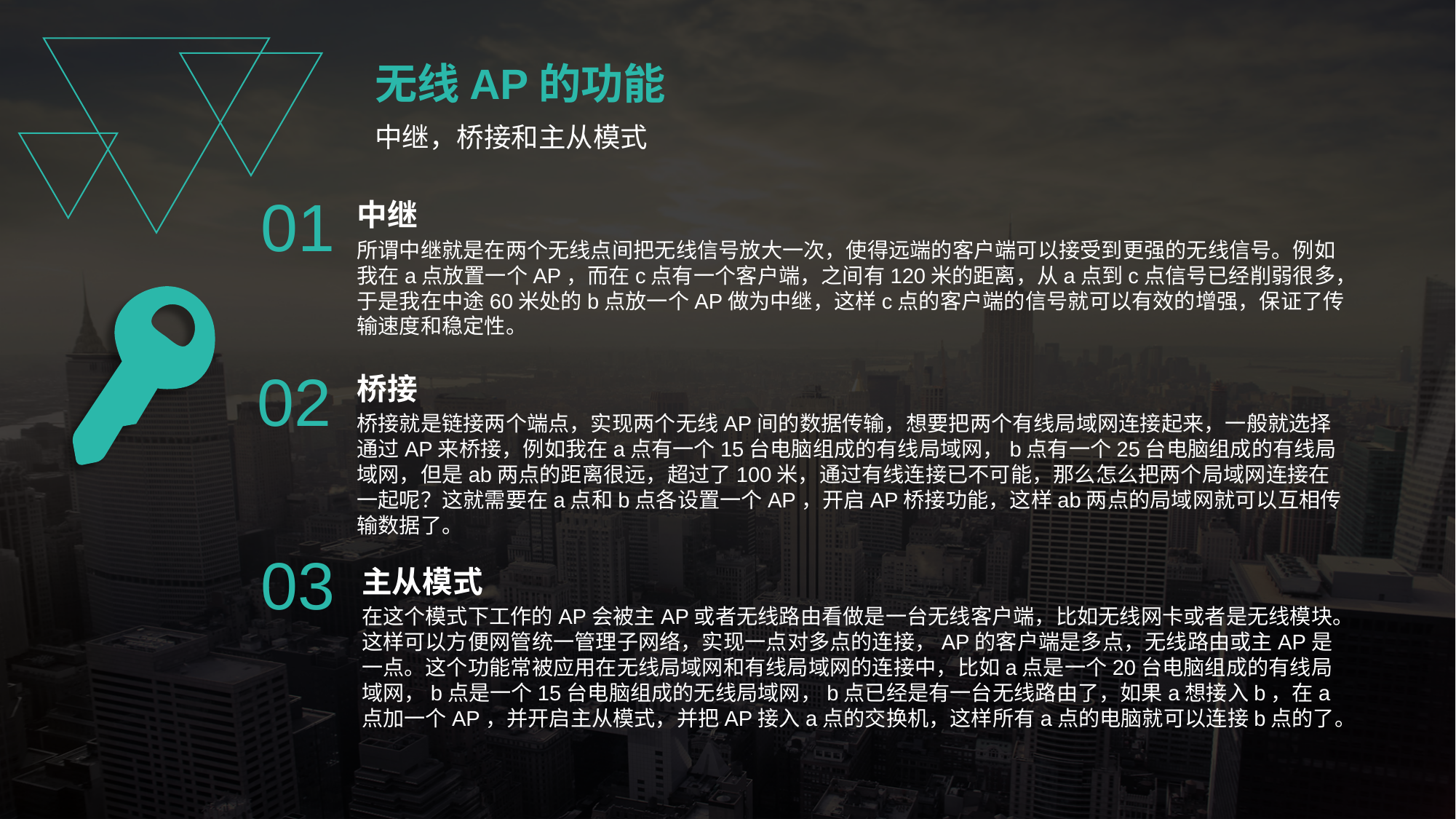

无线AP的功能

中继，桥接和主从模式

01
中继
所谓中继就是在两个无线点间把无线信号放大一次，使得远端的客户端可以接受到更强的无线信号。例如我在a点放置一个AP，而在c点有一个客户端，之间有120米的距离，从a点到c点信号已经削弱很多，于是我在中途60米处的b点放一个AP做为中继，这样c点的客户端的信号就可以有效的增强，保证了传输速度和稳定性。

02
桥接
桥接就是链接两个端点，实现两个无线AP间的数据传输，想要把两个有线局域网连接起来，一般就选择通过AP来桥接，例如我在a点有一个15台电脑组成的有线局域网，b点有一个25台电脑组成的有线局域网，但是ab两点的距离很远，超过了100米，通过有线连接已不可能，那么怎么把两个局域网连接在一起呢？这就需要在a点和b点各设置一个AP，开启AP桥接功能，这样ab两点的局域网就可以互相传输数据了。
03
主从模式
在这个模式下工作的AP会被主AP或者无线路由看做是一台无线客户端，比如无线网卡或者是无线模块。这样可以方便网管统一管理子网络，实现一点对多点的连接，AP的客户端是多点，无线路由或主AP是一点。这个功能常被应用在无线局域网和有线局域网的连接中，比如a点是一个20台电脑组成的有线局域网，b点是一个15台电脑组成的无线局域网，b点已经是有一台无线路由了，如果a想接入b，在a点加一个AP，并开启主从模式，并把AP接入a点的交换机，这样所有a点的电脑就可以连接b点的了。